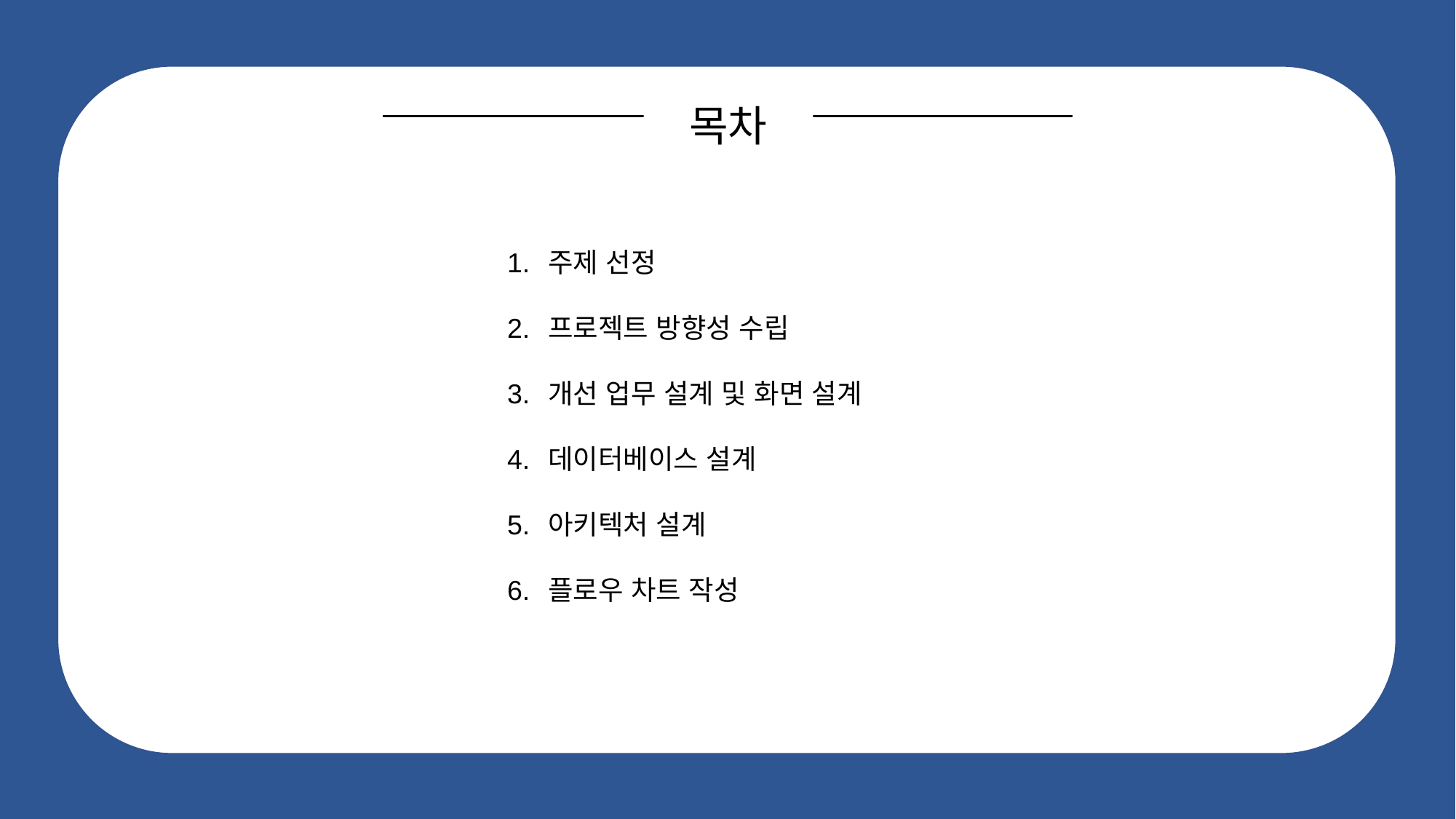

목차
주제 선정

프로젝트 방향성 수립

개선 업무 설계 및 화면 설계

데이터베이스 설계

아키텍처 설계

플로우 차트 작성